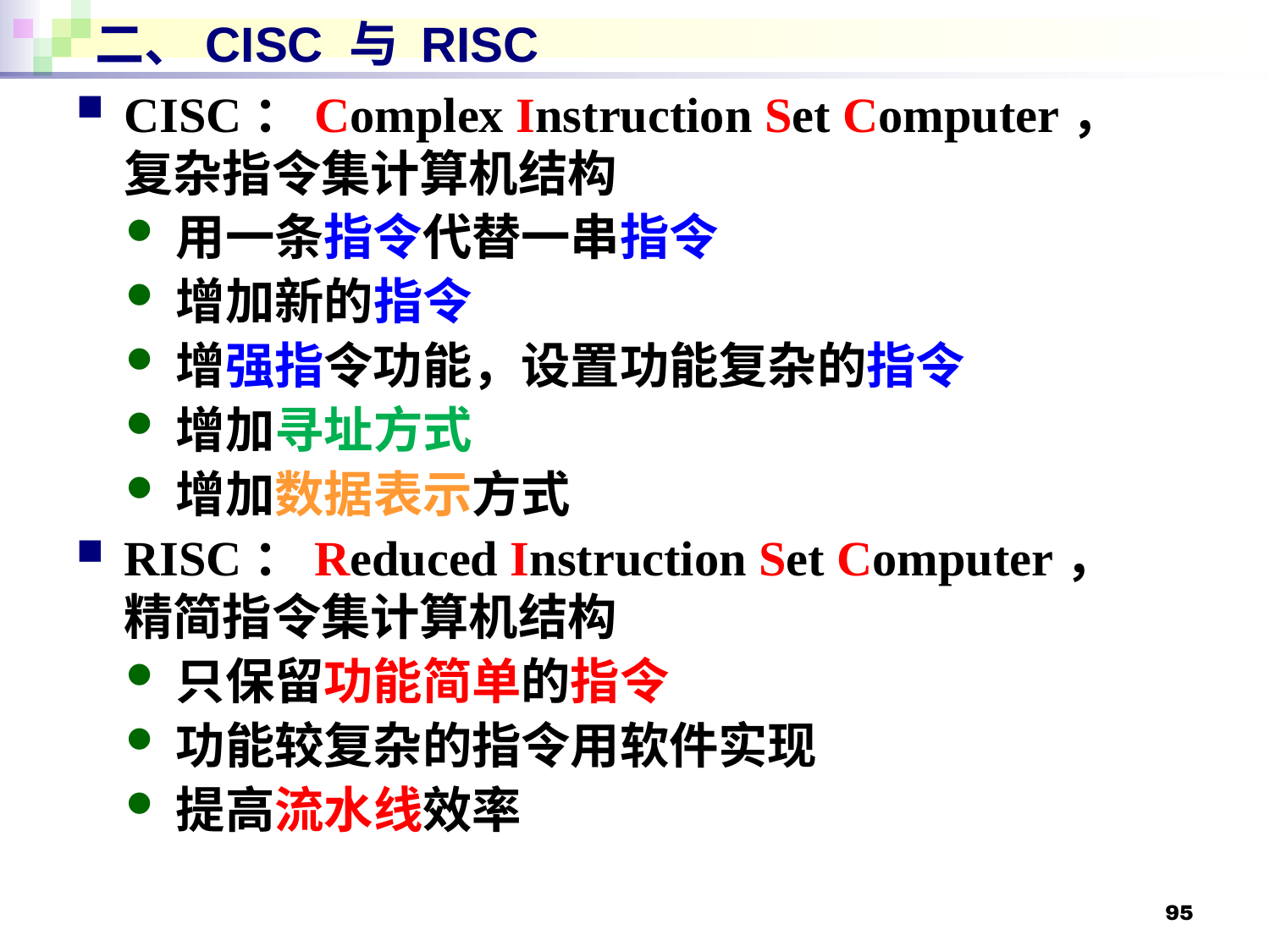

# 二、CISC 与 RISC
CISC：Complex Instruction Set Computer，
复杂指令集计算机结构
用一条指令代替一串指令
增加新的指令
增强指令功能，设置功能复杂的指令
增加寻址方式
增加数据表示方式
RISC：Reduced Instruction Set Computer，
精简指令集计算机结构
只保留功能简单的指令
功能较复杂的指令用软件实现
提高流水线效率
95